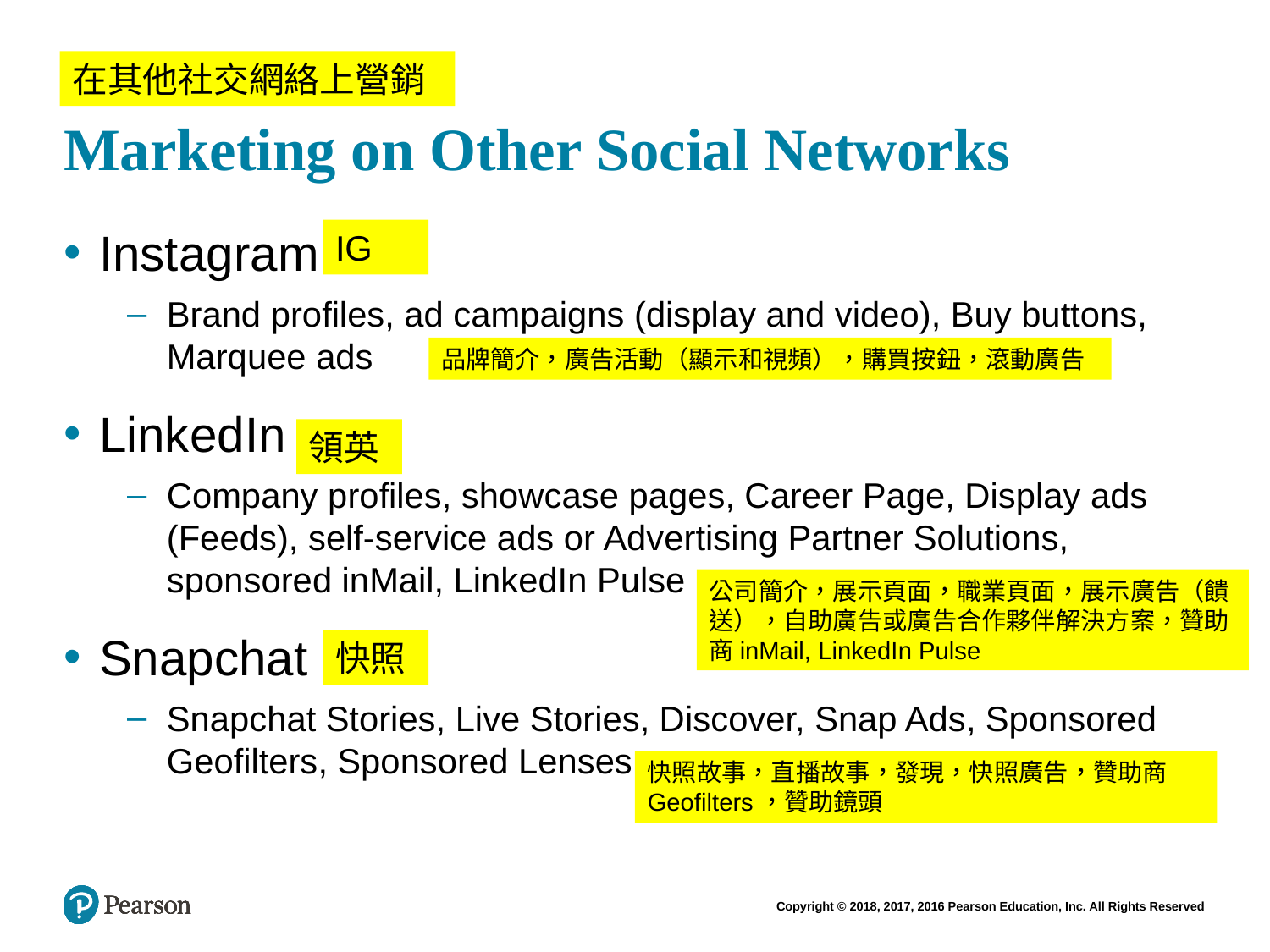

# Marketing on Other Social Networks
在其他社交網絡上營銷
IG
Instagram
Brand profiles, ad campaigns (display and video), Buy buttons, Marquee ads
LinkedIn
Company profiles, showcase pages, Career Page, Display ads (Feeds), self-service ads or Advertising Partner Solutions, sponsored inMail, LinkedIn Pulse
Snapchat
Snapchat Stories, Live Stories, Discover, Snap Ads, Sponsored Geofilters, Sponsored Lenses
品牌簡介，廣告活動（顯示和視頻），購買按鈕，滾動廣告
領英
公司簡介，展示頁面，職業頁面，展示廣告（饋送），自助廣告或廣告合作夥伴解決方案，贊助商inMail, LinkedIn Pulse
快照
快照故事，直播故事，發現，快照廣告，贊助商Geofilters，贊助鏡頭